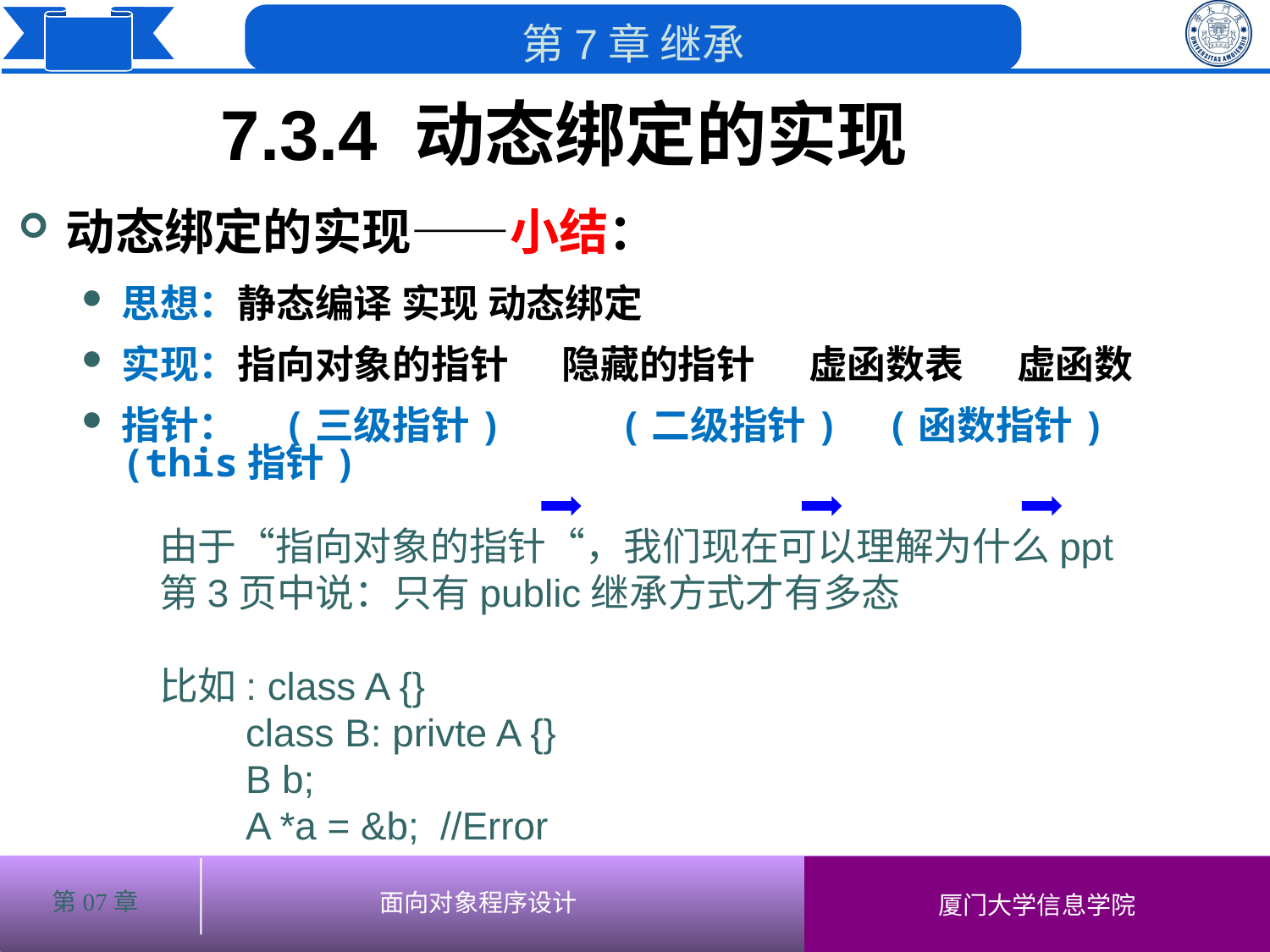

7.3.4 动态绑定的实现
动态绑定的实现——小结：

思想：静态编译 实现 动态绑定

实现：指向对象的指针      隐藏的指针      虚函数表      虚函数

指针：    (三级指针)     (二级指针)  (函数指针) (this指针)

由于“指向对象的指针“，我们现在可以理解为什么ppt第3页中说：只有public继承方式才有多态

比如: class A {}
        class B: privte A {}
        B b;
        A *a = &b;  //Error
35